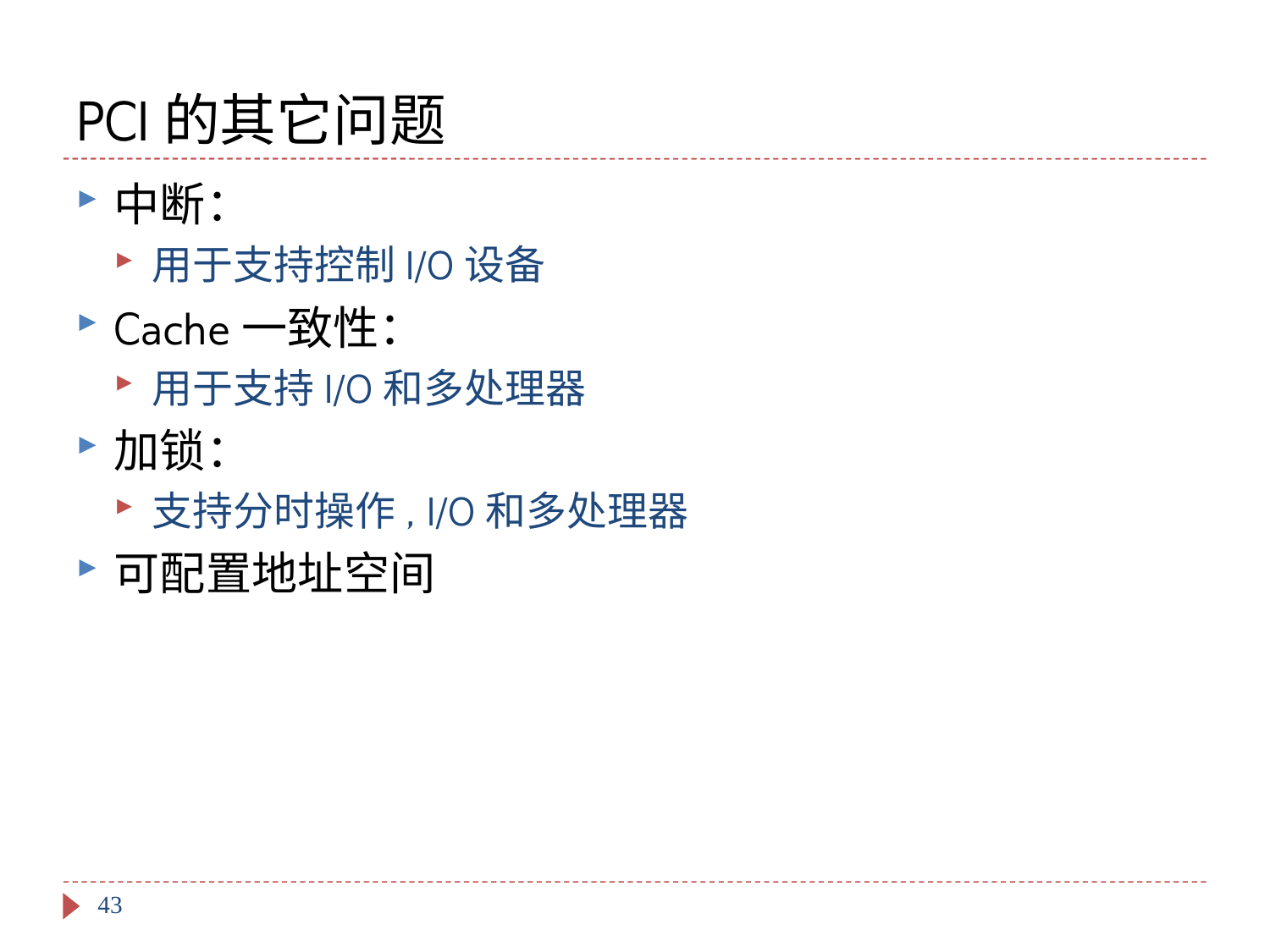

# PCI的其它问题
中断：
用于支持控制I/O设备
Cache一致性：
用于支持I/O和多处理器
加锁：
支持分时操作, I/O和多处理器
可配置地址空间

43